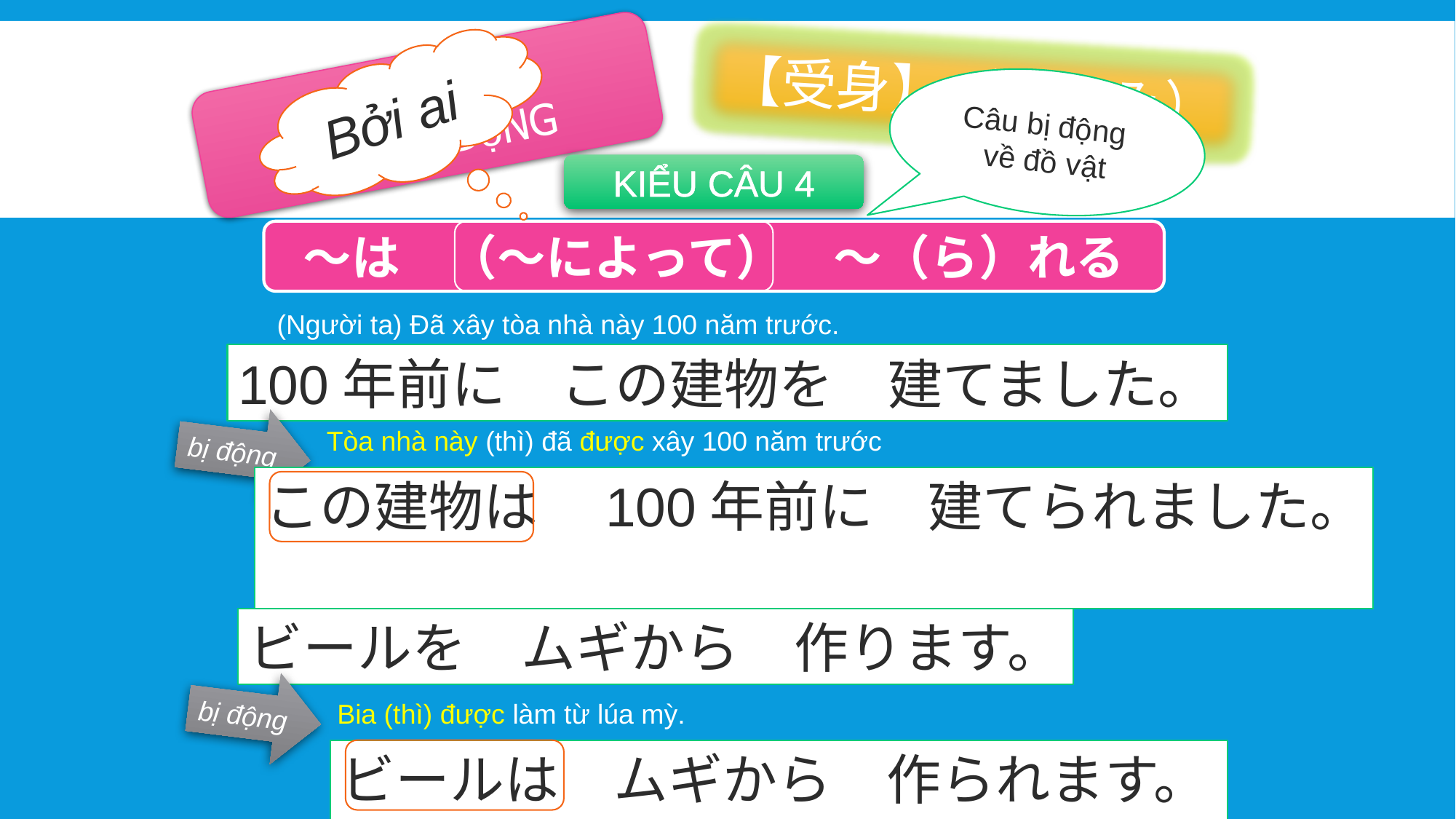

【受身】（うけみ）
ĐỘNG TỪ
THỂ BỊ ĐộNG
Bởi ai
Câu bị động
về đồ vật
KIỂU CÂU 4
～は　（～によって）　～（ら）れる

(Người ta) Đã xây tòa nhà này 100 năm trước.
100年前に　この建物を　建てました。
bị động
Tòa nhà này (thì) đã được xây 100 năm trước
この建物は　100年前に　建てられました。

(Người ta) Làm bia từ lúa mỳ.
ビールを　ムギから　作ります。
bị động
Bia (thì) được làm từ lúa mỳ.
ビールは　ムギから　作られます。